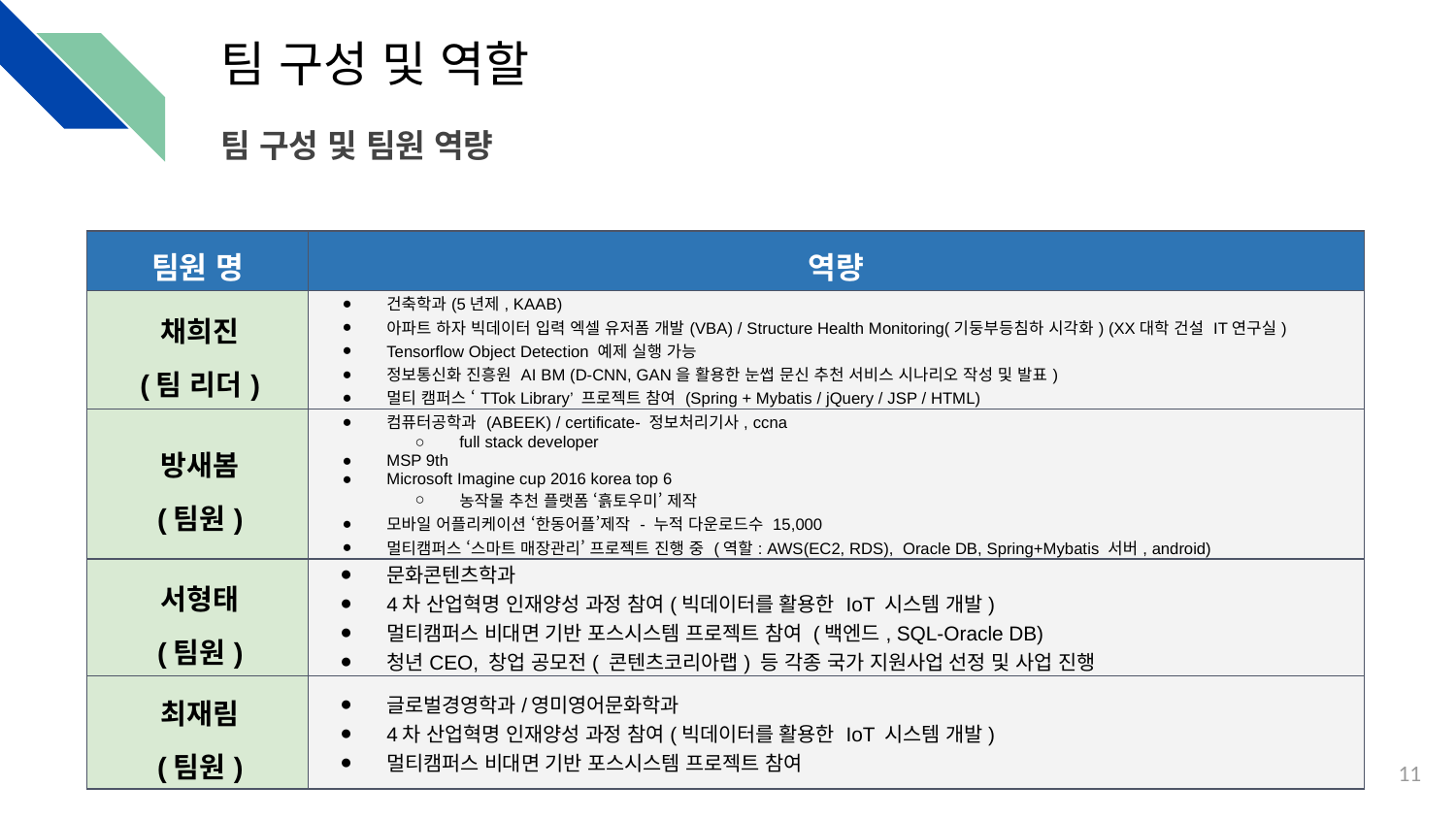

# 팀 구성 및 역할
팀 구성 및 팀원 역량
| 팀원 명 | 역량 |
| --- | --- |
| 채희진 (팀 리더) | 건축학과(5년제, KAAB) 아파트 하자 빅데이터 입력 엑셀 유저폼 개발(VBA) / Structure Health Monitoring(기둥부등침하 시각화) (XX대학 건설 IT연구실) Tensorflow Object Detection 예제 실행 가능 정보통신화 진흥원 AI BM (D-CNN, GAN을 활용한 눈썹 문신 추천 서비스 시나리오 작성 및 발표) 멀티 캠퍼스 ‘TTok Library’ 프로젝트 참여 (Spring + Mybatis / jQuery / JSP / HTML) |
| 방새봄 (팀원) | 컴퓨터공학과 (ABEEK) / certificate- 정보처리기사, ccna full stack developer MSP 9th Microsoft Imagine cup 2016 korea top 6 농작물 추천 플랫폼 ‘흙토우미’ 제작 모바일 어플리케이션 ‘한동어플’제작 - 누적 다운로드수 15,000 멀티캠퍼스 ‘스마트 매장관리’ 프로젝트 진행 중 (역할: AWS(EC2, RDS), Oracle DB, Spring+Mybatis 서버, android) |
| 서형태 (팀원) | 문화콘텐츠학과 4차 산업혁명 인재양성 과정 참여(빅데이터를 활용한 IoT 시스템 개발) 멀티캠퍼스 비대면 기반 포스시스템 프로젝트 참여 (백엔드, SQL-Oracle DB) 청년CEO, 창업 공모전( 콘텐츠코리아랩) 등 각종 국가 지원사업 선정 및 사업 진행 |
| 최재림 (팀원) | 글로벌경영학과/영미영어문화학과 4차 산업혁명 인재양성 과정 참여(빅데이터를 활용한 IoT 시스템 개발) 멀티캠퍼스 비대면 기반 포스시스템 프로젝트 참여 |
11